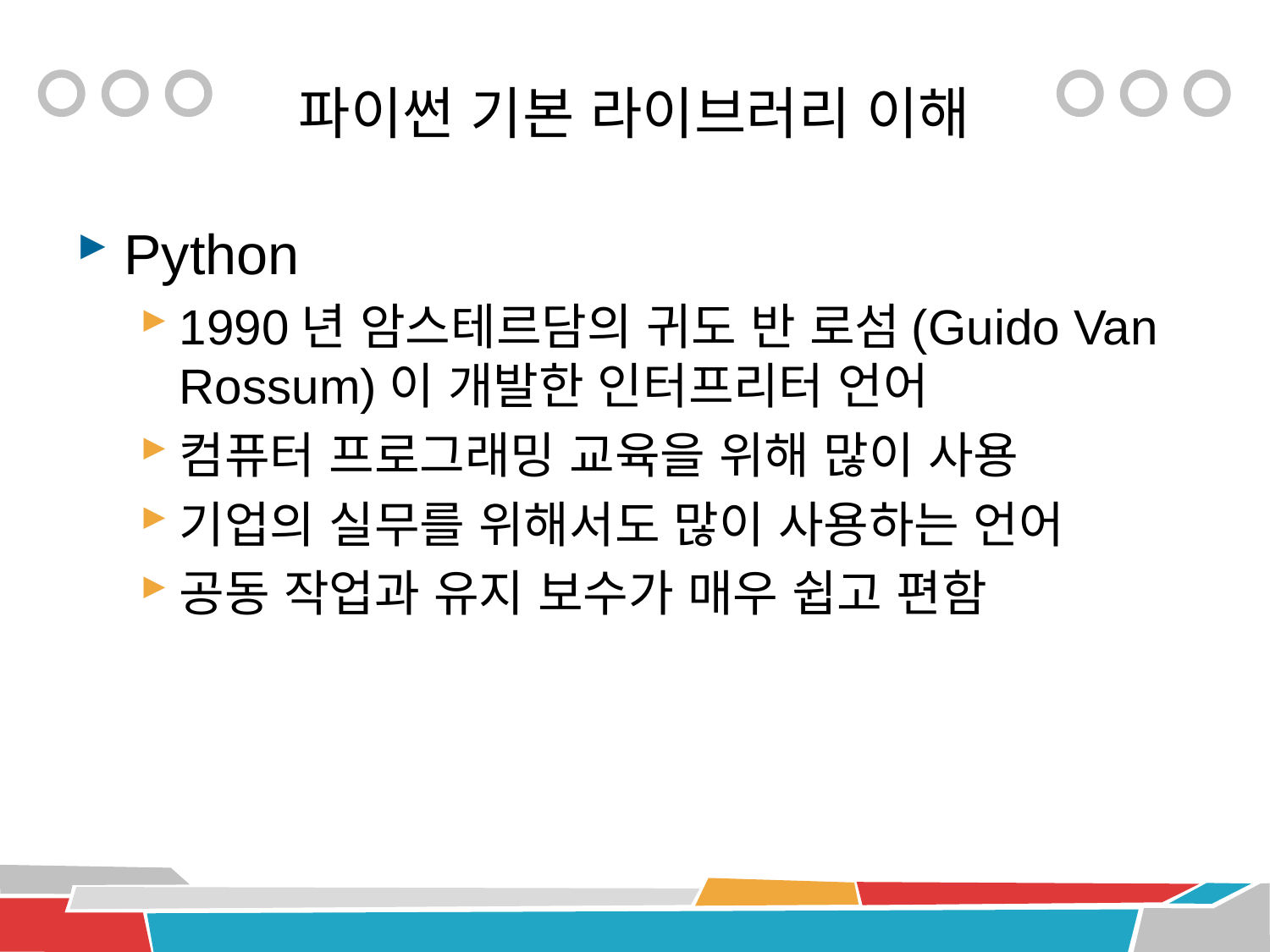

# 파이썬 기본 라이브러리 이해
Python
1990년 암스테르담의 귀도 반 로섬(Guido Van Rossum)이 개발한 인터프리터 언어
컴퓨터 프로그래밍 교육을 위해 많이 사용
기업의 실무를 위해서도 많이 사용하는 언어
공동 작업과 유지 보수가 매우 쉽고 편함